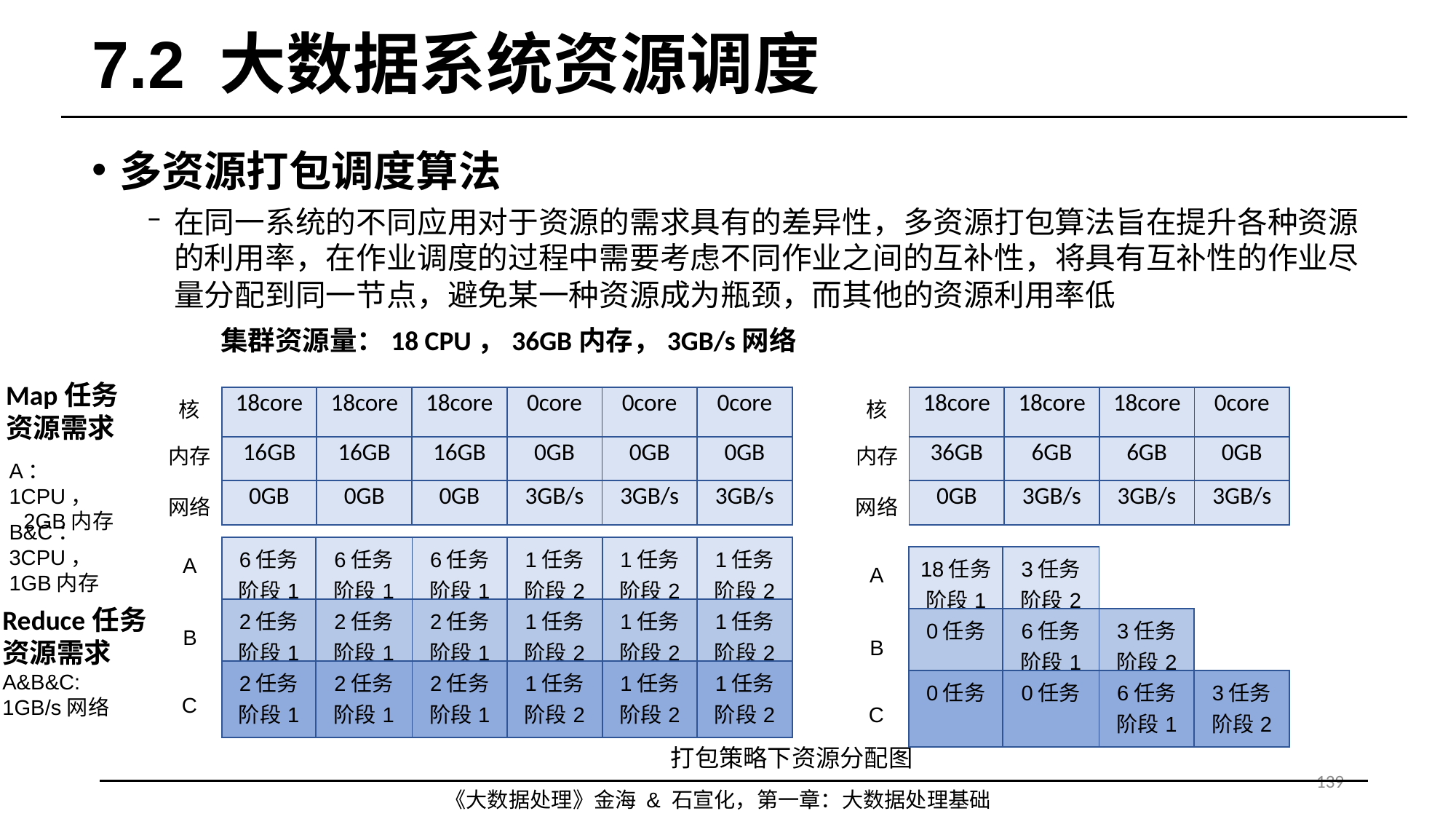

# 7.2 大数据系统资源调度
多资源打包调度算法
在同一系统的不同应用对于资源的需求具有的差异性，多资源打包算法旨在提升各种资源的利用率，在作业调度的过程中需要考虑不同作业之间的互补性，将具有互补性的作业尽量分配到同一节点，避免某一种资源成为瓶颈，而其他的资源利用率低
集群资源量：18 CPU，36GB内存，3GB/s网络
Map任务
资源需求
| 18core | 18core | 18core | 0core | 0core | 0core |
| --- | --- | --- | --- | --- | --- |
| 16GB | 16GB | 16GB | 0GB | 0GB | 0GB |
| 0GB | 0GB | 0GB | 3GB/s | 3GB/s | 3GB/s |
| 18core | 18core | 18core | 0core |
| --- | --- | --- | --- |
| 36GB | 6GB | 6GB | 0GB |
| 0GB | 3GB/s | 3GB/s | 3GB/s |
核
核
内存
内存
A：1CPU，          2GB内存
网络
网络
B&C：3CPU，          1GB内存
| 6任务 阶段1 | 6任务 阶段1 | 6任务 阶段1 | 1任务 阶段2 | 1任务 阶段2 | 1任务 阶段2 |
| --- | --- | --- | --- | --- | --- |
| 2任务 阶段1 | 2任务 阶段1 | 2任务 阶段1 | 1任务 阶段2 | 1任务 阶段2 | 1任务 阶段2 |
| 2任务 阶段1 | 2任务 阶段1 | 2任务 阶段1 | 1任务 阶段2 | 1任务 阶段2 | 1任务 阶段2 |
A
| 18任务 阶段1 | 3任务 阶段2 |  |  |
| --- | --- | --- | --- |
| 0任务 | 6任务 阶段1 | 3任务 阶段2 |  |
| 0任务 | 0任务 | 6任务 阶段1 | 3任务 阶段2 |
A
Reduce任务
资源需求
A&B&C:
1GB/s网络
B
B
C
C
主资源法资源分配图
主资源法资源分配图
打包策略下资源分配图
139